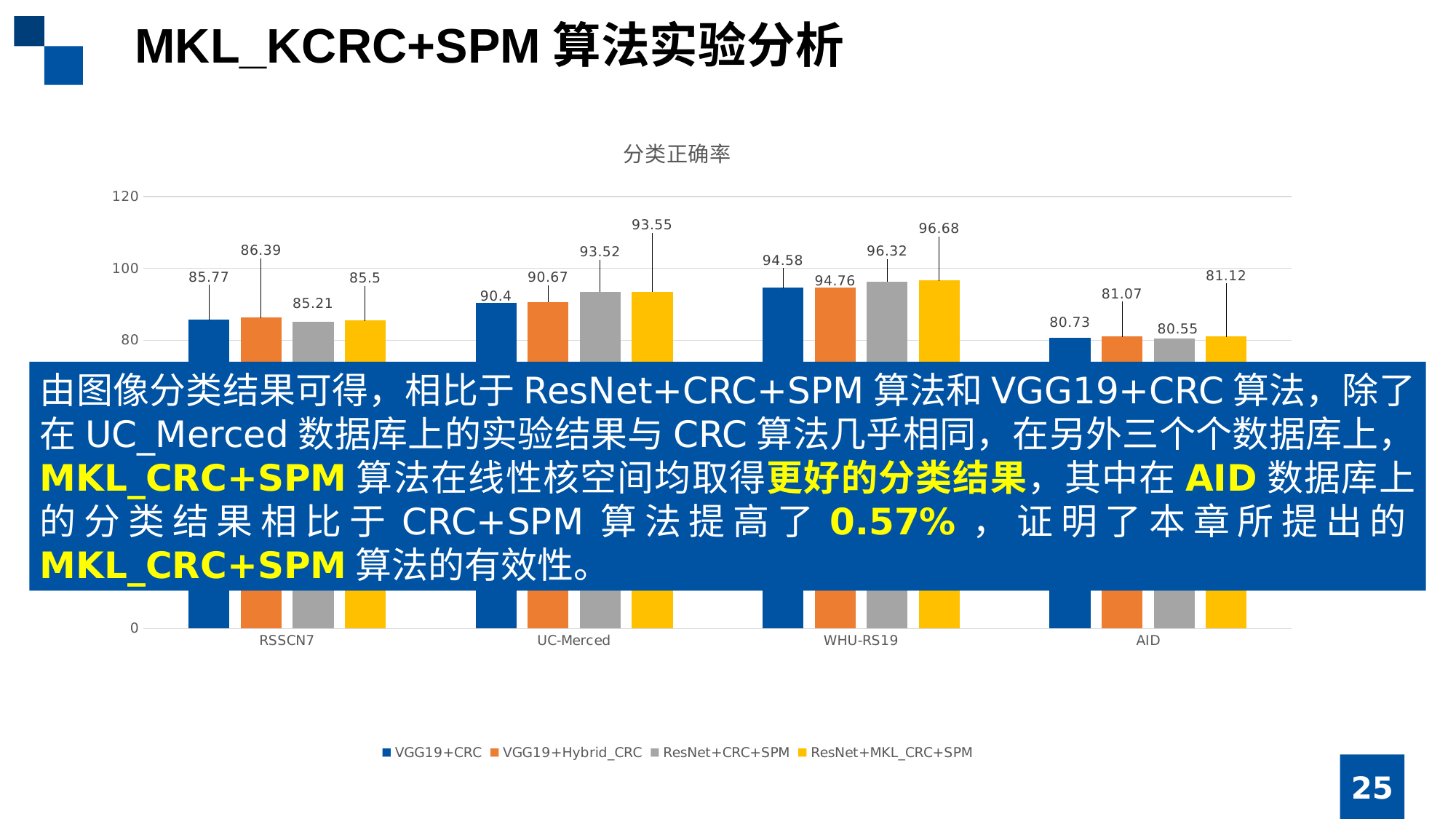

MKL_KCRC+SPM算法实验分析

### Chart: 分类正确率

| Category | VGG19+CRC | VGG19+Hybrid_CRC | ResNet+CRC+SPM | ResNet+MKL_CRC+SPM |
|---|---|---|---|---|
| RSSCN7 | 85.77 | 86.39 | 85.21 | 85.5 |
| UC-Merced | 90.4 | 90.67 | 93.52 | 93.55 |
| WHU-RS19 | 94.58 | 94.76 | 96.32 | 96.68 |
| AID | 80.73 | 81.07 | 80.55 | 81.12 |
由图像分类结果可得，相比于ResNet+CRC+SPM算法和VGG19+CRC算法，除了在UC_Merced数据库上的实验结果与CRC算法几乎相同，在另外三个个数据库上， MKL_CRC+SPM算法在线性核空间均取得更好的分类结果，其中在AID数据库上的分类结果相比于CRC+SPM算法提高了0.57%，证明了本章所提出的MKL_CRC+SPM算法的有效性。
25